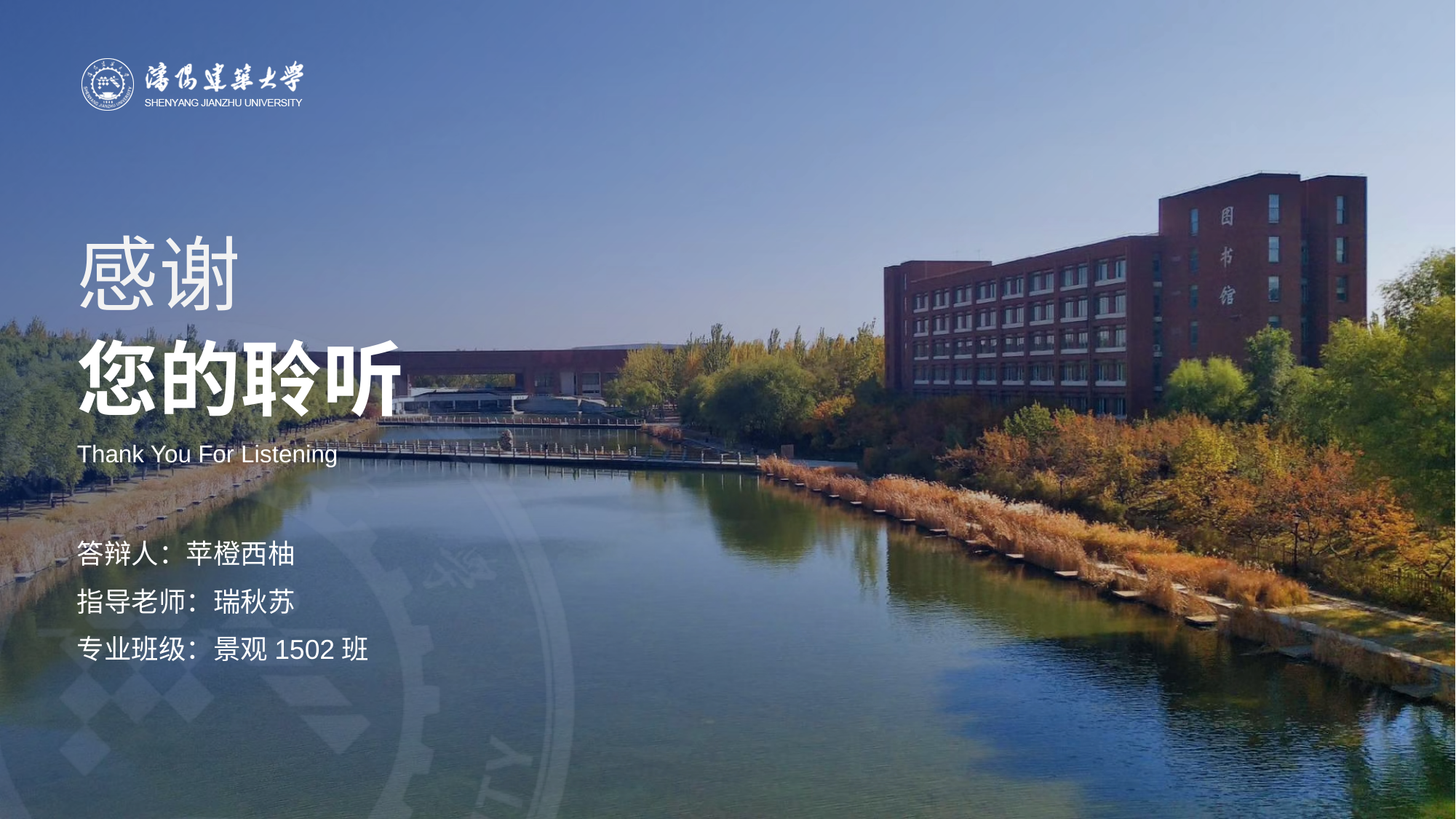

感谢
您的聆听
Thank You For Listening
答辩人：苹橙西柚
指导老师：瑞秋苏
专业班级：景观1502班